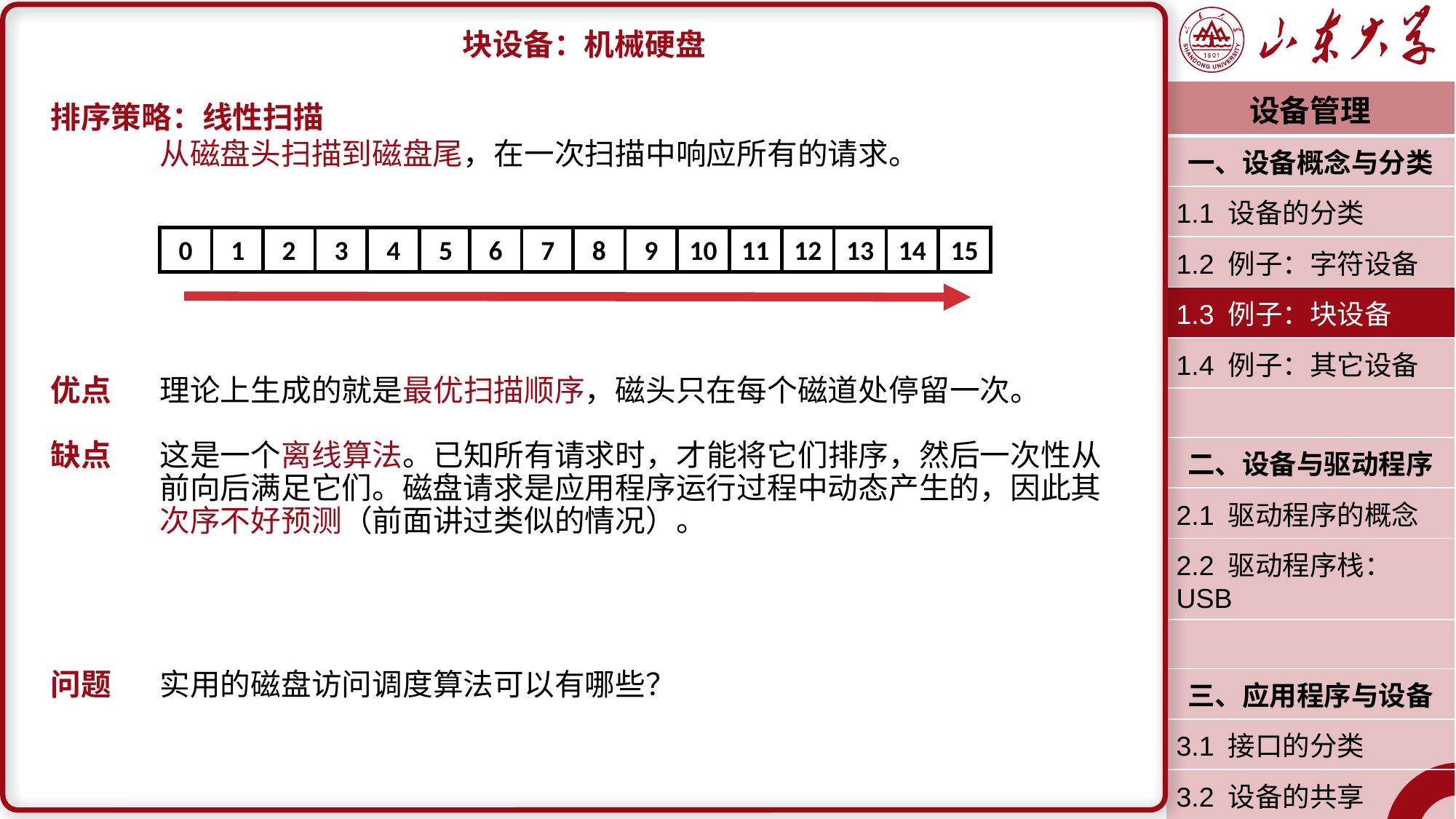

块设备：机械硬盘

排序策略：线性扫描
	从磁盘头扫描到磁盘尾，在一次扫描中响应所有的请求。

优点	理论上生成的就是最优扫描顺序，磁头只在每个磁道处停留一次。

缺点	这是一个离线算法。已知所有请求时，才能将它们排序，然后一次性从	前向后满足它们。磁盘请求是应用程序运行过程中动态产生的，因此其	次序不好预测（前面讲过类似的情况）。

问题	实用的磁盘访问调度算法可以有哪些？
| 设备管理 |
| --- |
| 一、设备概念与分类 |
| 1.1 设备的分类 |
| 1.2 例子：字符设备 |
| 1.3 例子：块设备 |
| 1.4 例子：其它设备 |
|  |
| 二、设备与驱动程序 |
| 2.1 驱动程序的概念 |
| 2.2 驱动程序栈：USB |
|  |
| 三、应用程序与设备 |
| 3.1 接口的分类 |
| 3.2 设备的共享 |
| 潘润宇 2023.04 |
0
1
2
3
4
5
6
7
8
9
10
11
12
13
14
15